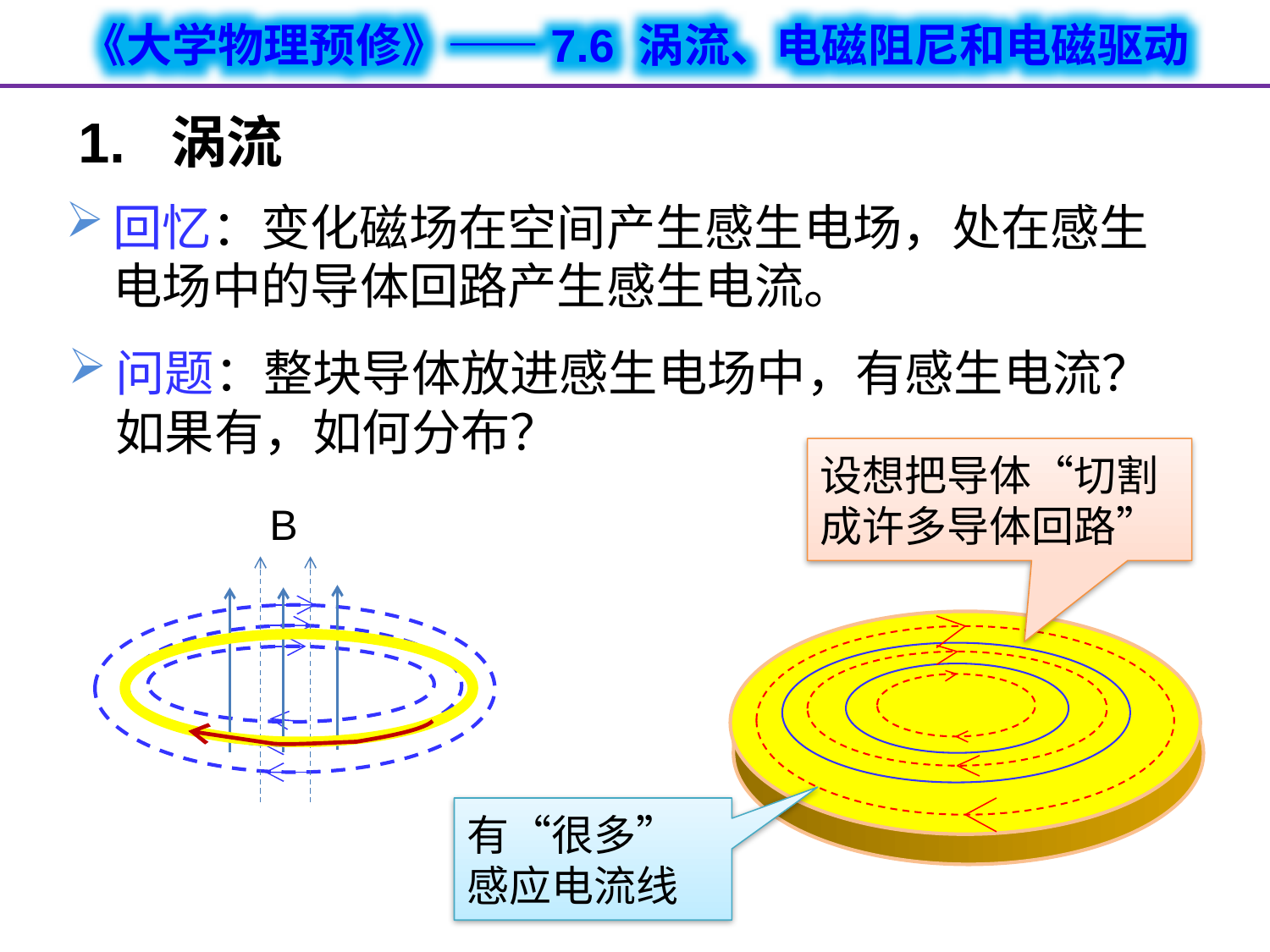

# 1.  涡流
回忆：变化磁场在空间产生感生电场，处在感生电场中的导体回路产生感生电流。
问题：整块导体放进感生电场中，有感生电流？如果有，如何分布？
设想把导体“切割成许多导体回路”
B

有“很多”感应电流线